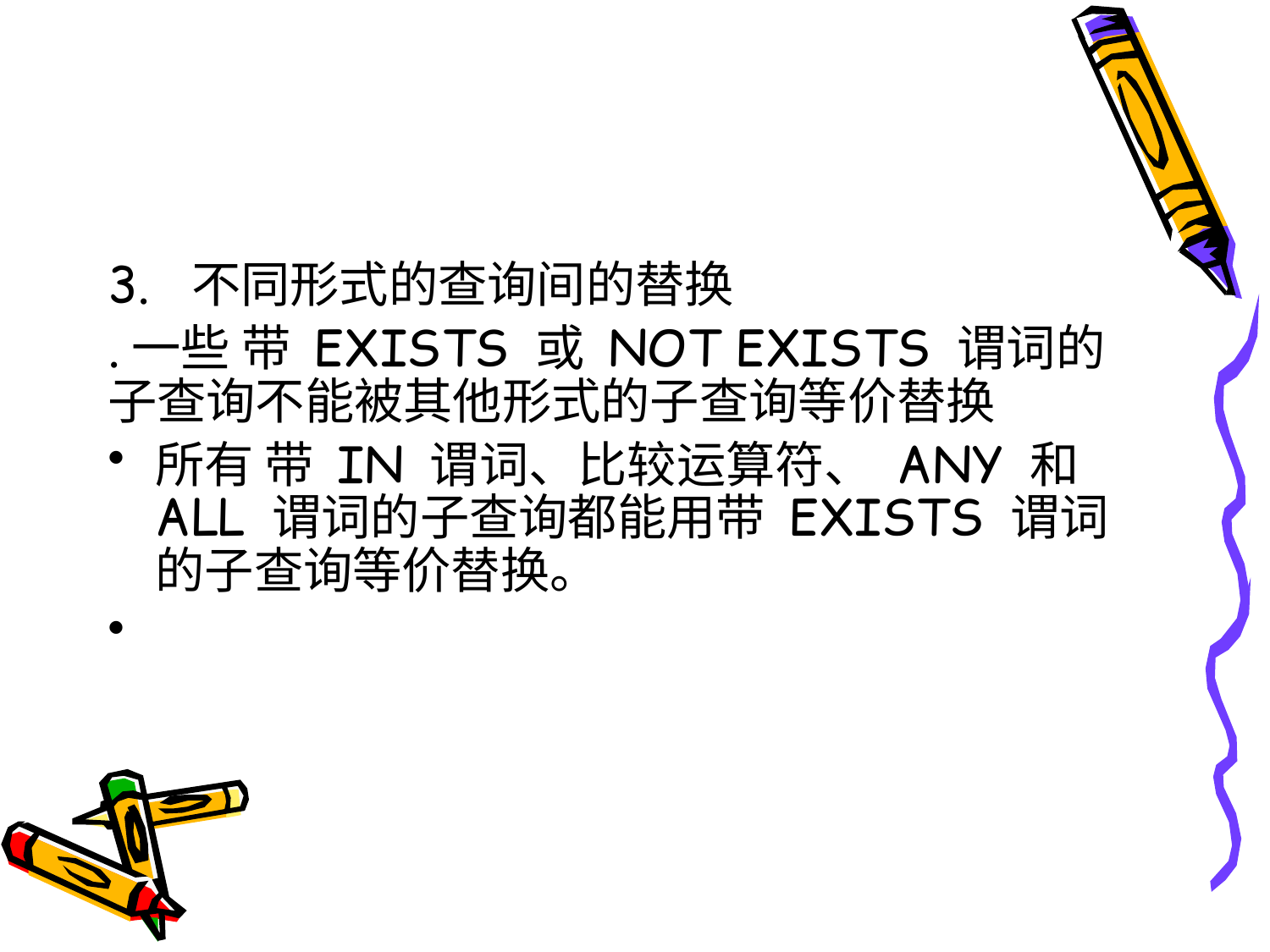

#
3.  不同形式的查询间的替换
.一些 带 EXISTS 或 NOT EXISTS 谓词的子查询不能被其他形式的子查询等价替换
所有 带 IN 谓词、比较运算符、 ANY 和 ALL 谓词的子查询都能用带 EXISTS 谓词的子查询等价替换。